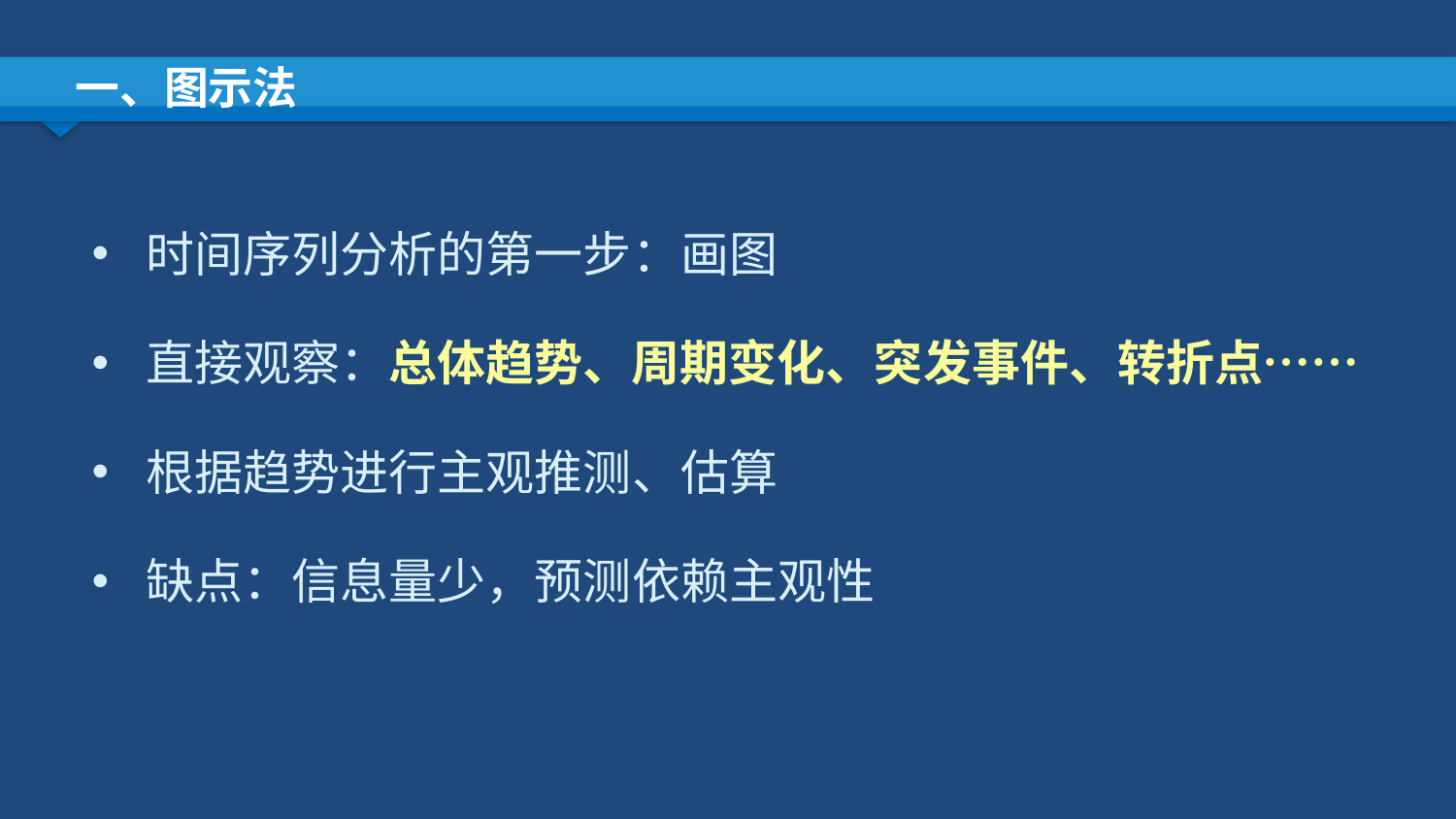

一、图示法
时间序列分析的第一步：画图
直接观察：总体趋势、周期变化、突发事件、转折点……
根据趋势进行主观推测、估算
缺点：信息量少，预测依赖主观性